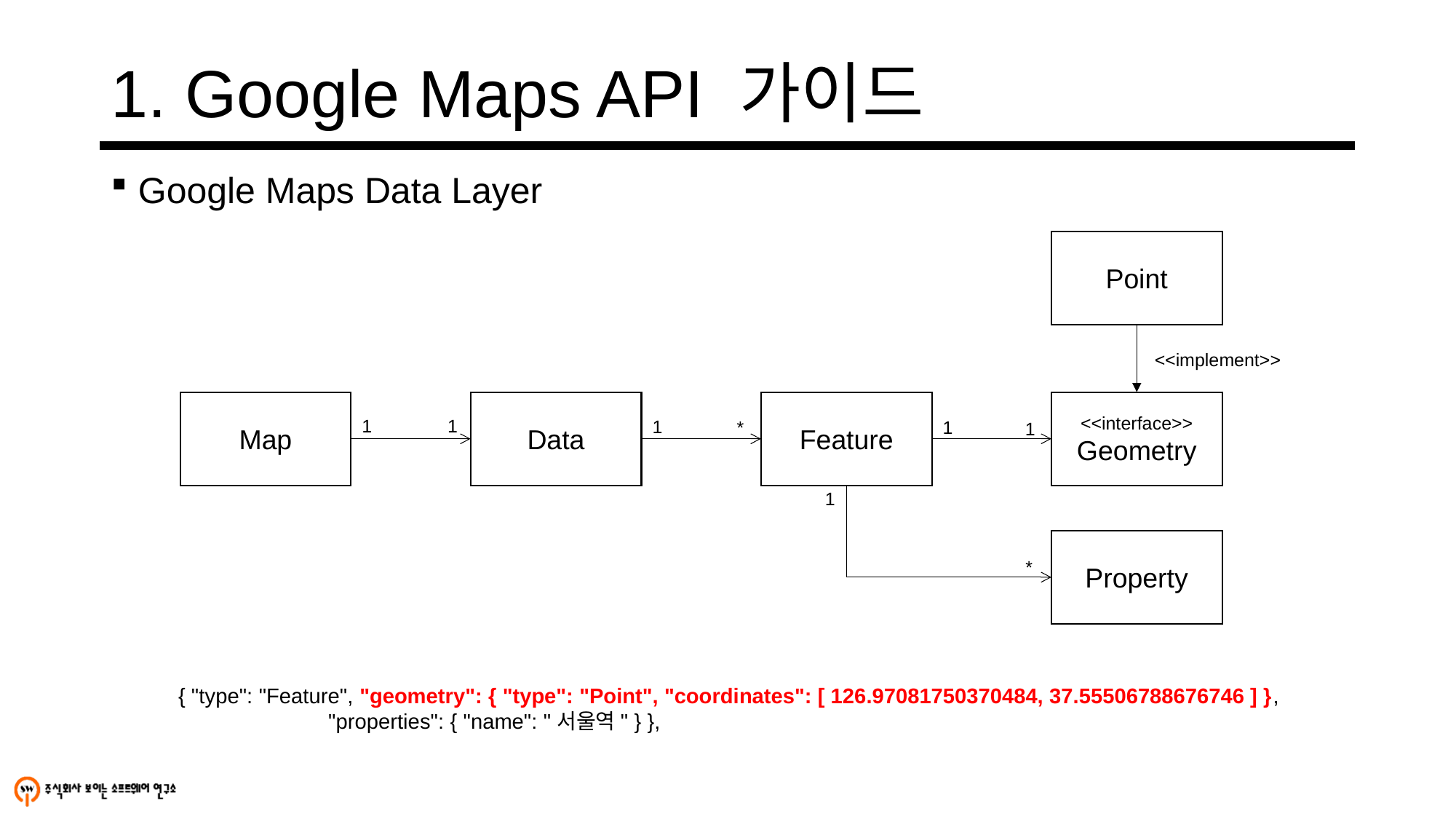

# 1. Google Maps API 가이드
Google Maps Data Layer
Point
<<implement>>
<<interface>>
Geometry
Feature
Data
Map
1
1
1
*
1
1
1
Property
*
    { "type": "Feature", "geometry": { "type": "Point", "coordinates": [ 126.97081750370484, 37.55506788676746 ] },
                             "properties": { "name": "서울역" } },